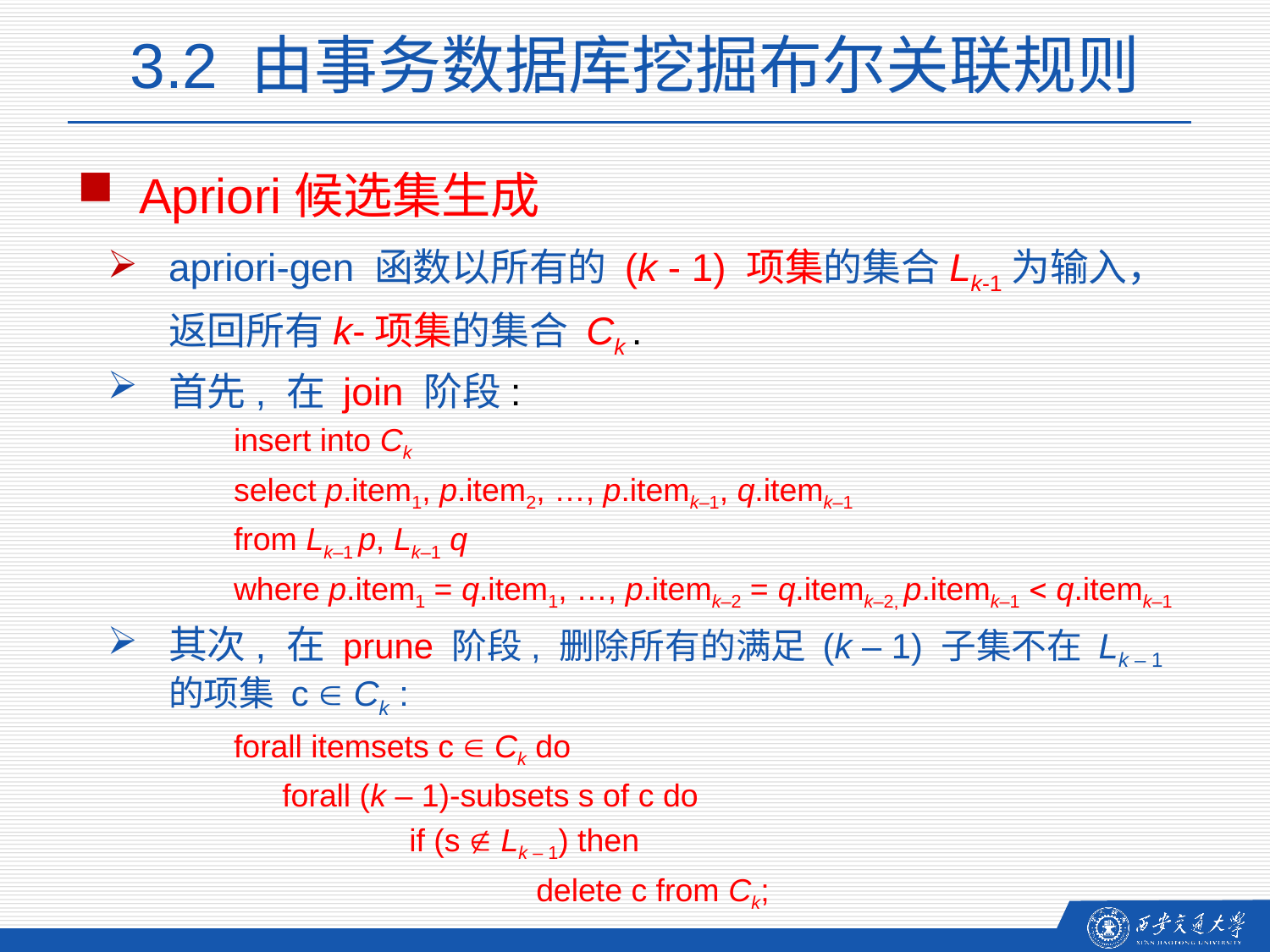

3.2 由事务数据库挖掘布尔关联规则
 Apriori候选集生成
apriori-gen 函数以所有的 (k - 1) 项集的集合Lk-1为输入，返回所有k-项集的集合 Ck .
首先, 在 join 阶段:
insert into Ck
select p.item1, p.item2, …, p.itemk–1, q.itemk–1
from Lk–1 p, Lk–1 q
where p.item1 = q.item1, …, p.itemk–2 = q.itemk–2, p.itemk–1 < q.itemk–1
其次, 在 prune 阶段, 删除所有的满足 (k – 1) 子集不在 Lk – 1 的项集 c ∈ Ck :
forall itemsets c ∈ Ck do
	forall (k – 1)-subsets s of c do
		if (s ∉ Lk – 1) then
			delete c from Ck;